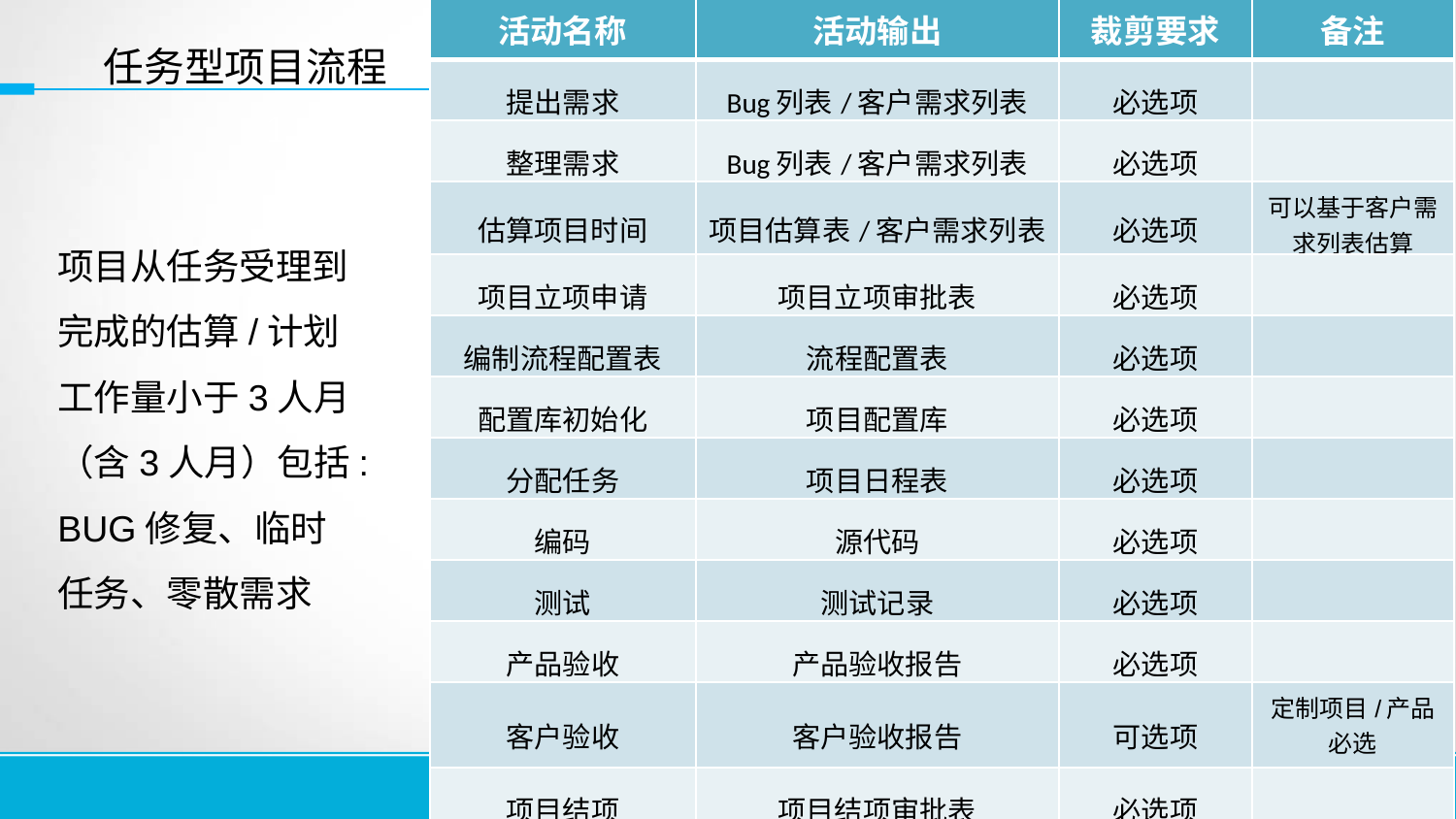

| 活动名称 | 活动输出 | 裁剪要求 | 备注 |
| --- | --- | --- | --- |
| 提出需求 | Bug列表/客户需求列表 | 必选项 |  |
| 整理需求 | Bug列表/客户需求列表 | 必选项 |  |
| 估算项目时间 | 项目估算表/客户需求列表 | 必选项 | 可以基于客户需求列表估算 |
| 项目立项申请 | 项目立项审批表 | 必选项 |  |
| 编制流程配置表 | 流程配置表 | 必选项 |  |
| 配置库初始化 | 项目配置库 | 必选项 |  |
| 分配任务 | 项目日程表 | 必选项 |  |
| 编码 | 源代码 | 必选项 |  |
| 测试 | 测试记录 | 必选项 |  |
| 产品验收 | 产品验收报告 | 必选项 |  |
| 客户验收 | 客户验收报告 | 可选项 | 定制项目/产品必选 |
| 项目结项 | 项目结项审批表 | 必选项 |  |
任务型项目流程

1、企业根据评审对象的不同
项目从任务受理到完成的估算/计划工作量小于3人月（含3人月）包括:BUG修复、临时任务、零散需求
13